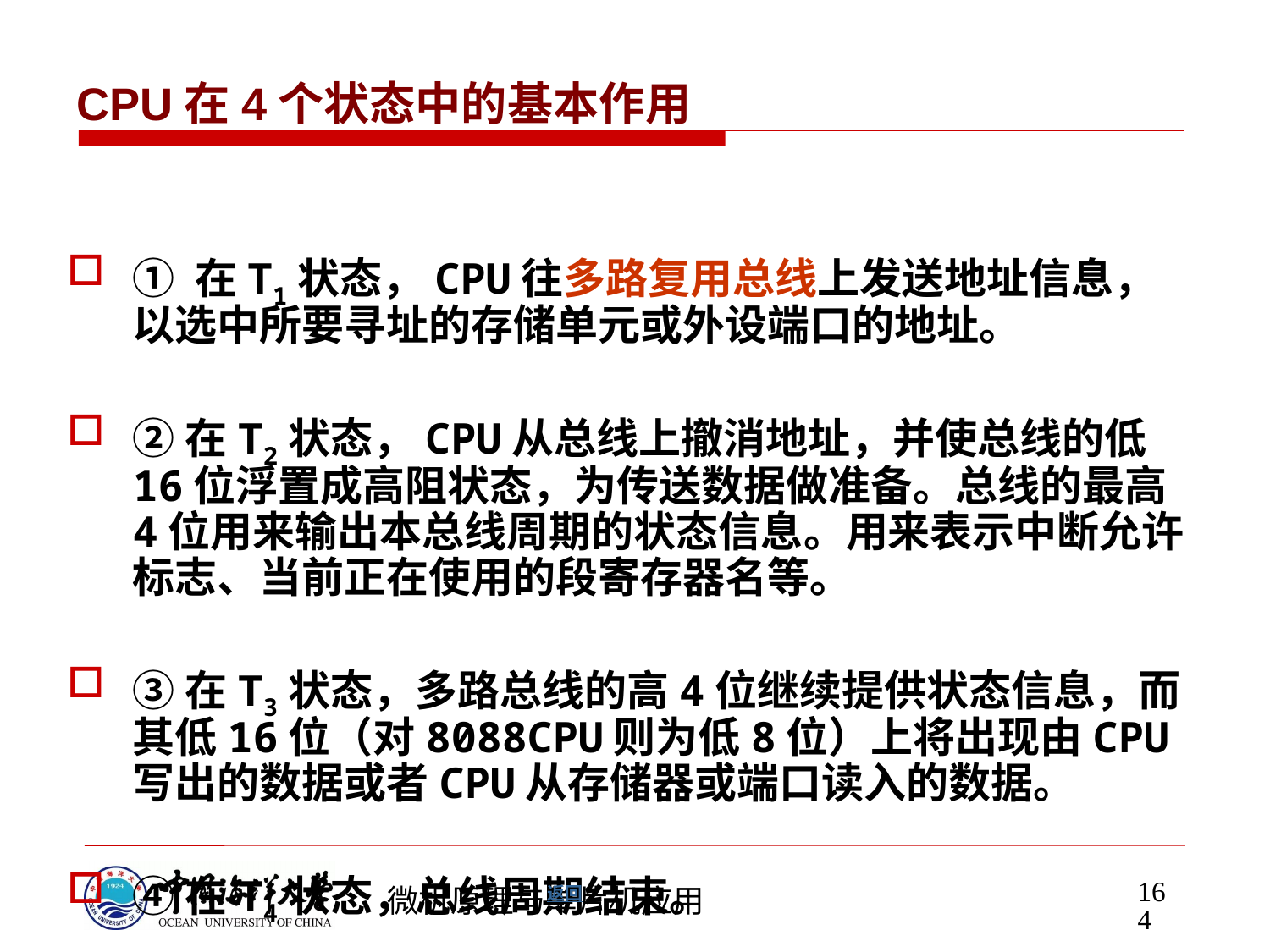

# CPU在4个状态中的基本作用
① 在T1状态，CPU往多路复用总线上发送地址信息，以选中所要寻址的存储单元或外设端口的地址。

②在T2状态，CPU从总线上撤消地址，并使总线的低16位浮置成高阻状态，为传送数据做准备。总线的最高4位用来输出本总线周期的状态信息。用来表示中断允许标志、当前正在使用的段寄存器名等。

③在T3状态，多路总线的高4位继续提供状态信息，而其低16位（对8088CPU则为低8位）上将出现由CPU写出的数据或者CPU从存储器或端口读入的数据。

④在T4状态，总线周期结束。

164
返回